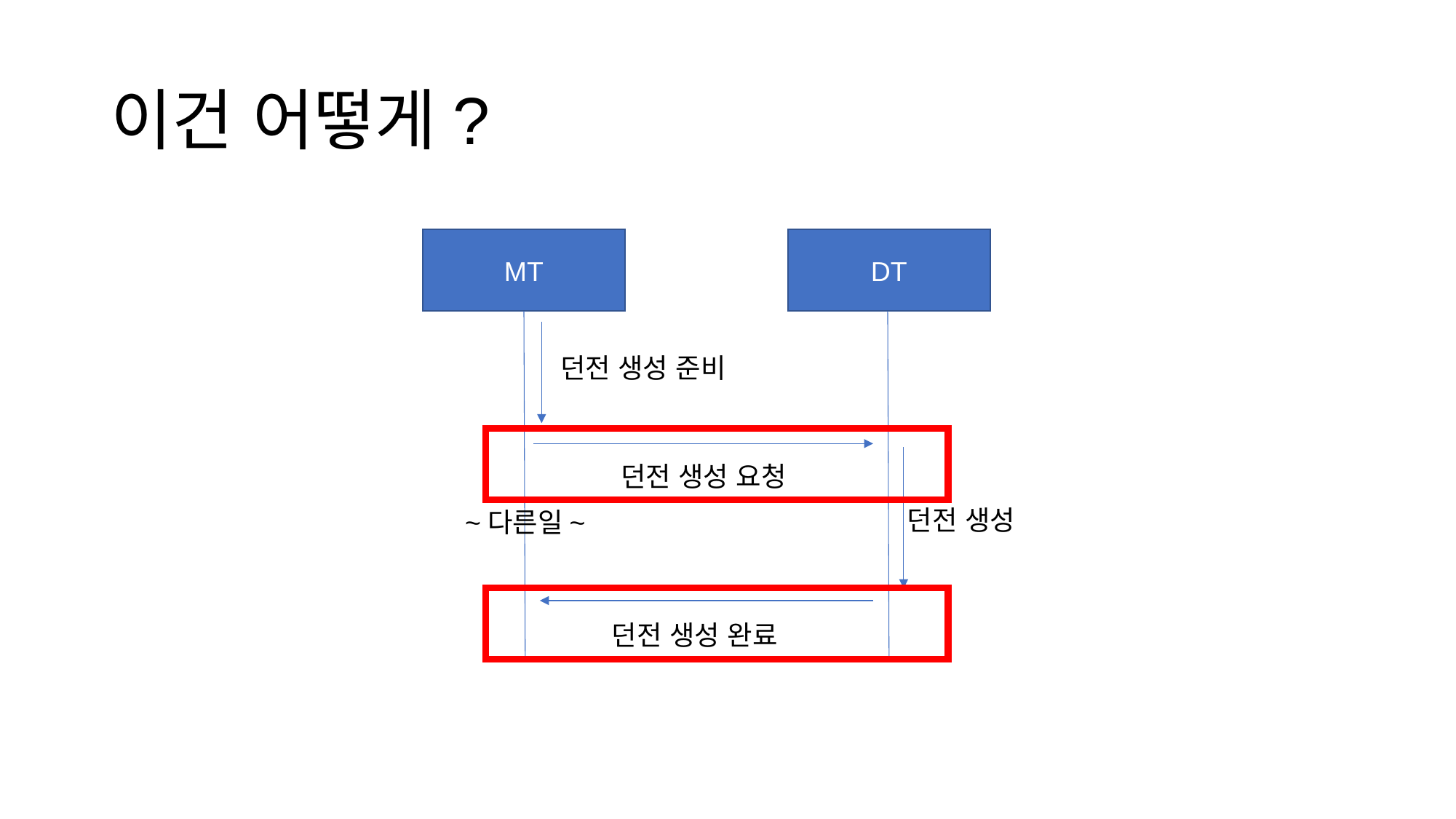

# 이건 어떻게?
MT
DT
던전 생성 준비

던전 생성 요청
던전 생성
~다른일~

던전 생성 완료